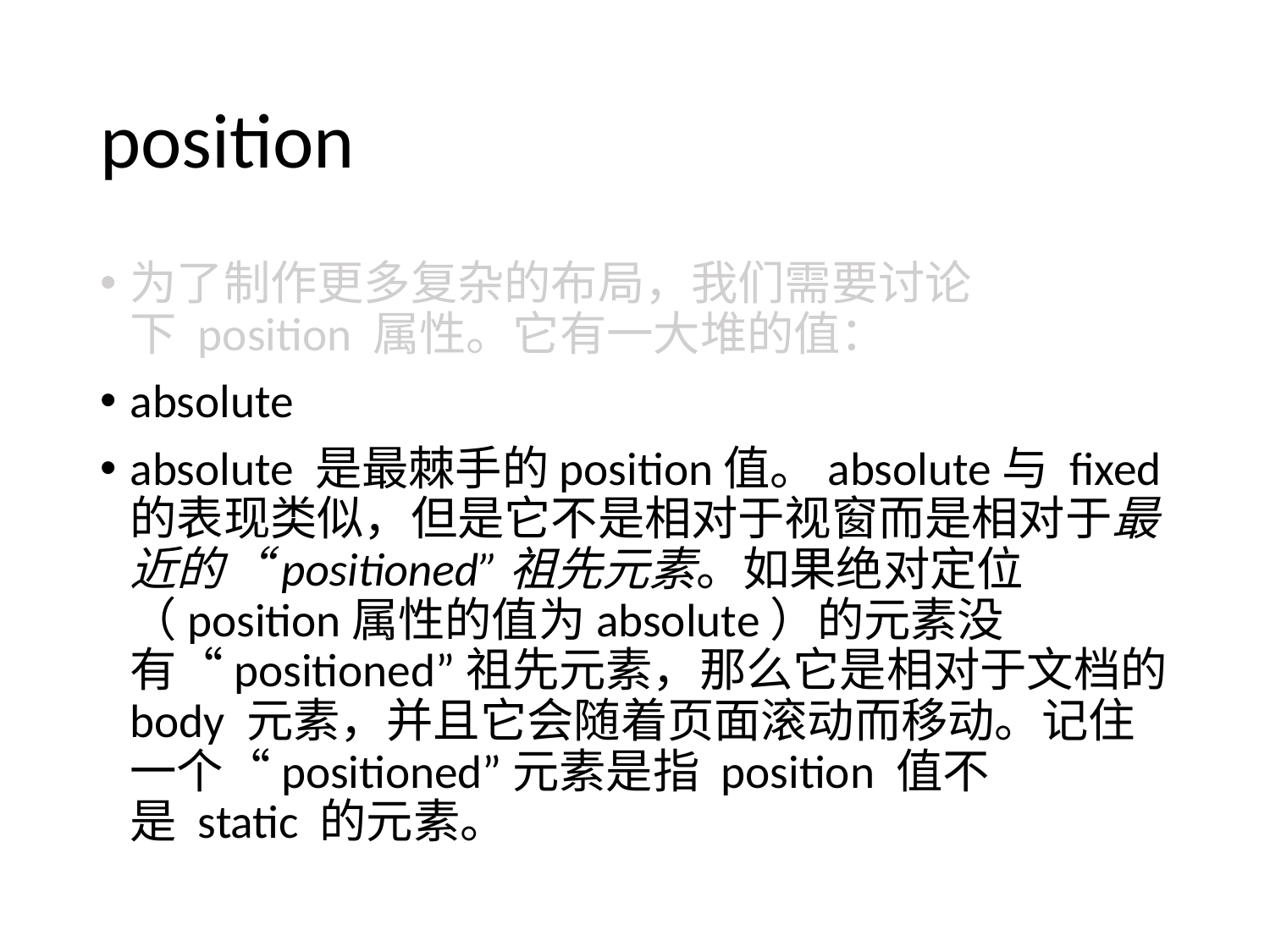

# position
为了制作更多复杂的布局，我们需要讨论下 position 属性。它有一大堆的值：
absolute
absolute 是最棘手的position值。absolute与 fixed的表现类似，但是它不是相对于视窗而是相对于最近的“positioned”祖先元素。如果绝对定位（position属性的值为absolute）的元素没有“positioned”祖先元素，那么它是相对于文档的 body 元素，并且它会随着页面滚动而移动。记住一个“positioned”元素是指 position 值不是 static 的元素。